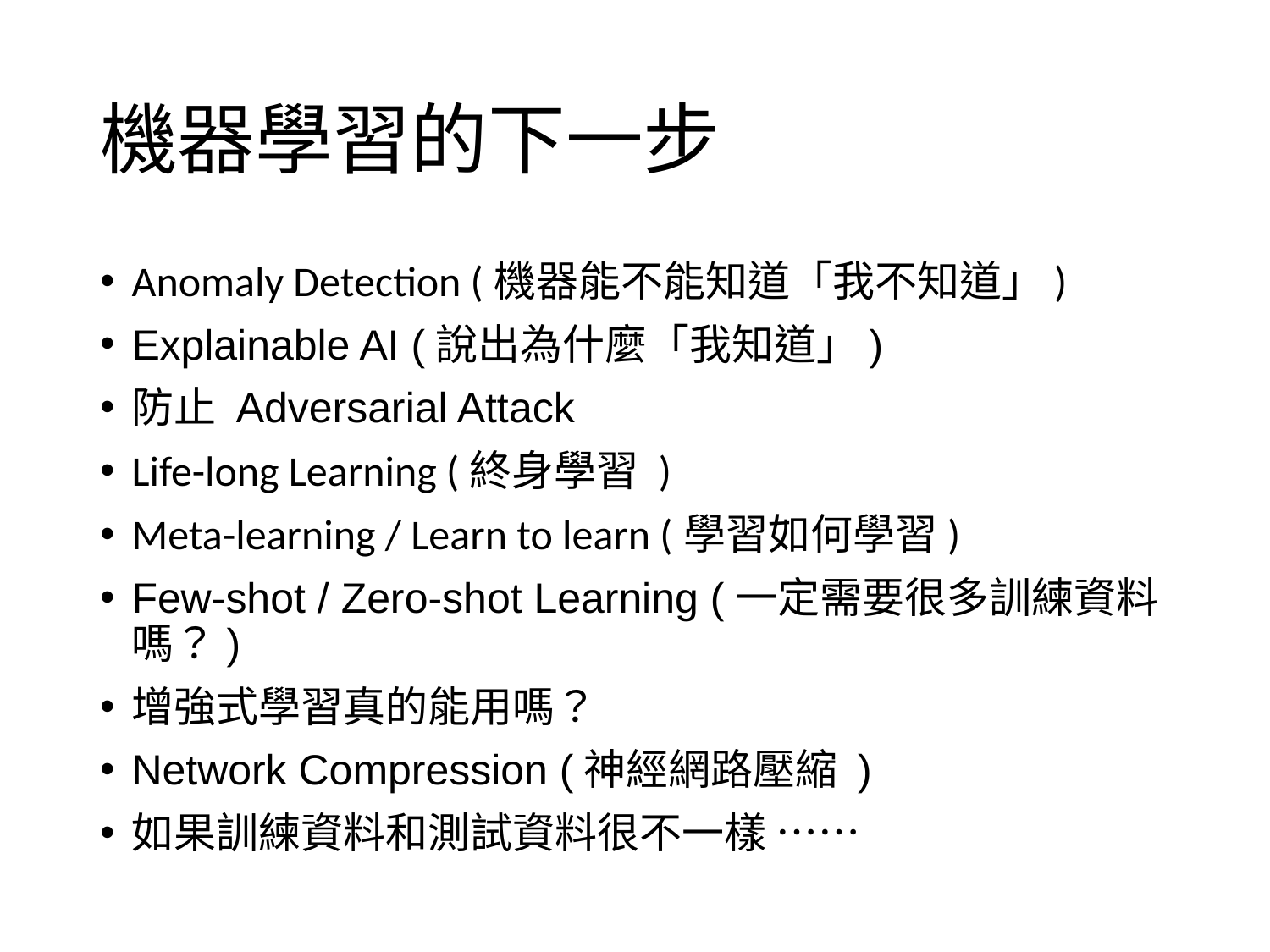

# 機器學習的下一步
Anomaly Detection (機器能不能知道「我不知道」)
Explainable AI (說出為什麼「我知道」)
防止 Adversarial Attack
Life-long Learning (終身學習 )
Meta-learning / Learn to learn (學習如何學習)
Few-shot / Zero-shot Learning (一定需要很多訓練資料嗎？)
增強式學習真的能用嗎？
Network Compression (神經網路壓縮 )
如果訓練資料和測試資料很不一樣 ……